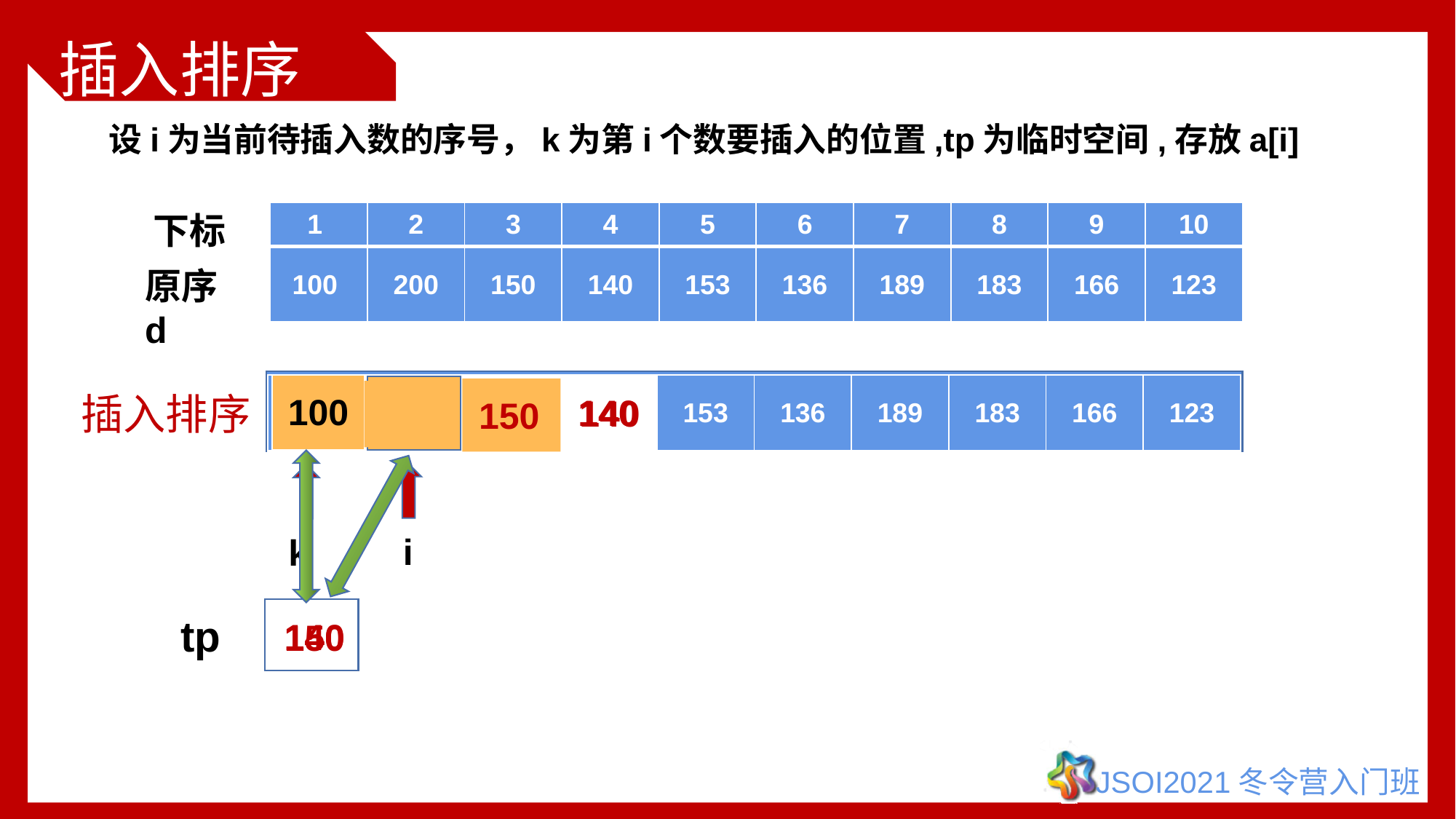

# 插入排序
设i为当前待插入数的序号，k为第i个数要插入的位置,tp为临时空间,存放a[i]
下标
| 1 | 2 | 3 | 4 | 5 | 6 | 7 | 8 | 9 | 10 |
| --- | --- | --- | --- | --- | --- | --- | --- | --- | --- |
| 100 | 200 | 150 | 140 | 153 | 136 | 189 | 183 | 166 | 123 |
| --- | --- | --- | --- | --- | --- | --- | --- | --- | --- |
原序 d

| 100 |
| --- |
| 150 |
| --- |
| 140 |
| --- |
| 100 | 200 | 150 | 140 | 153 | 136 | 189 | 183 | 166 | 123 |
| --- | --- | --- | --- | --- | --- | --- | --- | --- | --- |
| 200 |
| --- |

200

150
200
插入排序
200
140

i

k

tp
150
140